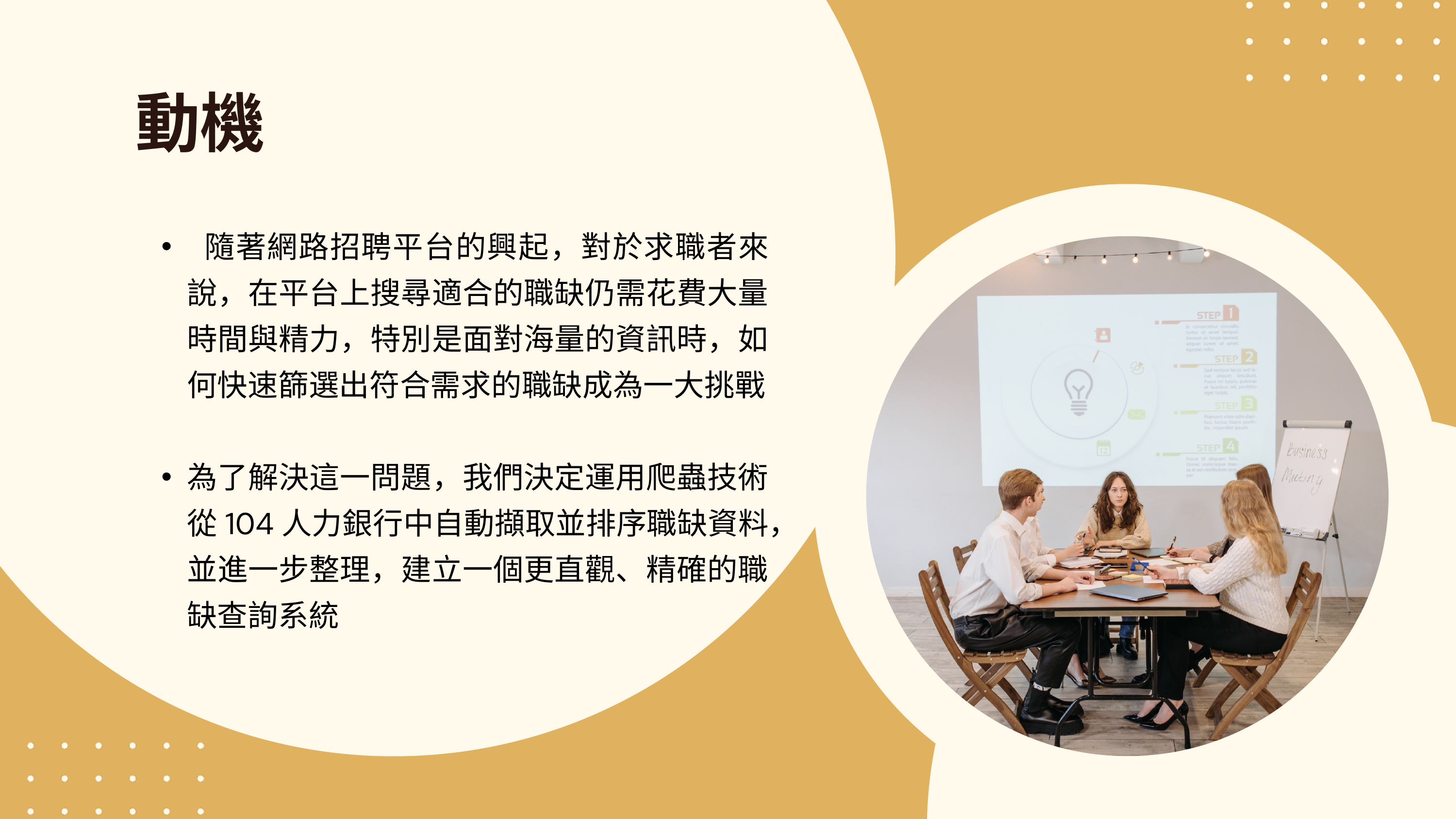

動機

 隨著網路招聘平台的興起，對於求職者來說，在平台上搜尋適合的職缺仍需花費大量時間與精力，特別是面對海量的資訊時，如何快速篩選出符合需求的職缺成為一大挑戰

為了解決這一問題，我們決定運用爬蟲技術從104人力銀行中自動擷取並排序職缺資料，並進一步整理，建立一個更直觀、精確的職缺查詢系統